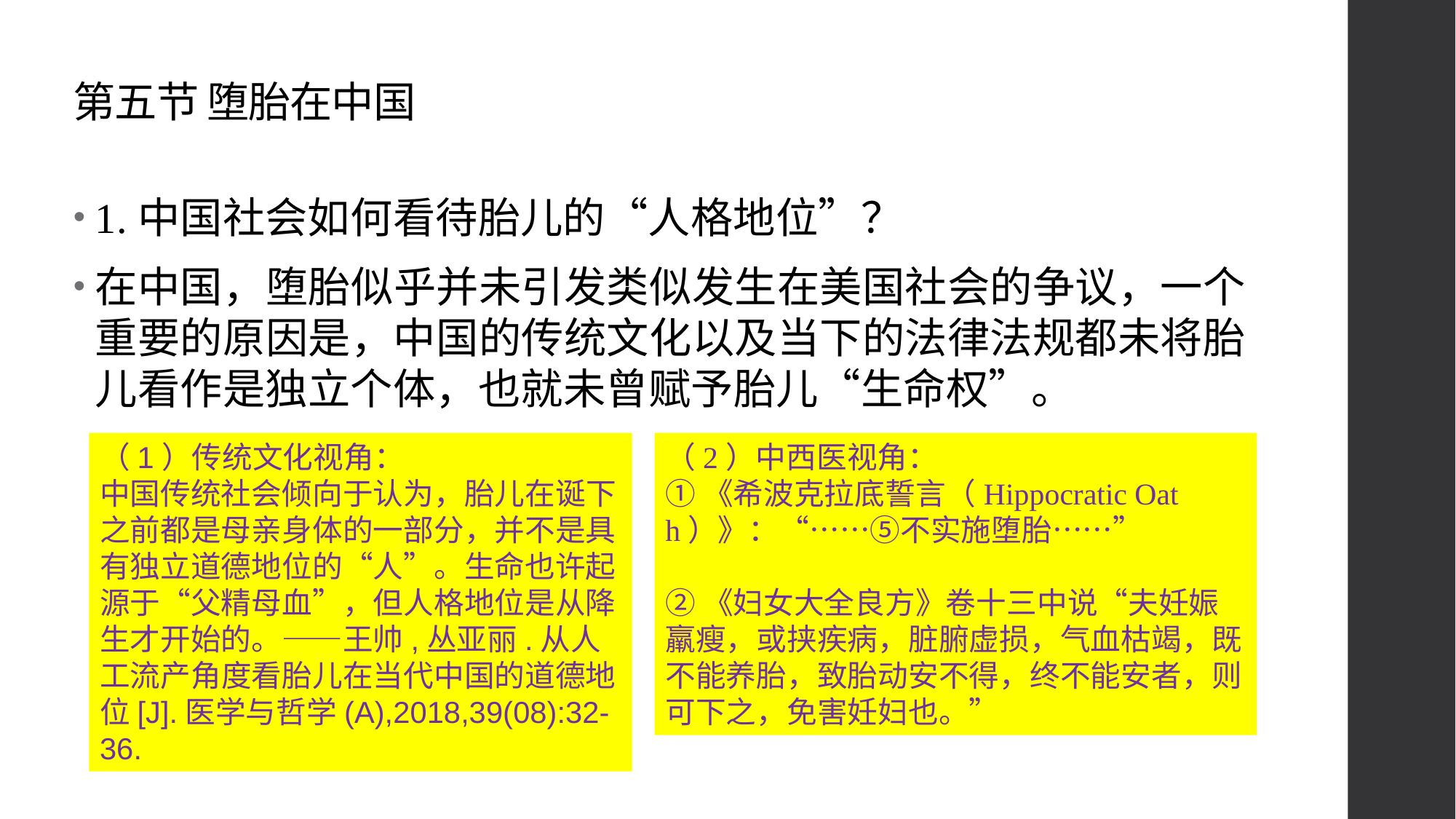

# 第五节 堕胎在中国
1.中国社会如何看待胎儿的“人格地位”？
在中国，堕胎似乎并未引发类似发生在美国社会的争议，一个重要的原因是，中国的传统文化以及当下的法律法规都未将胎儿看作是独立个体，也就未曾赋予胎儿“生命权”。
（1）传统文化视角：
中国传统社会倾向于认为，胎儿在诞下之前都是母亲身体的一部分，并不是具有独立道德地位的“人”。生命也许起源于“父精母血”，但人格地位是从降生才开始的。——王帅,丛亚丽.从人工流产角度看胎儿在当代中国的道德地位[J].医学与哲学(A),2018,39(08):32-36.
（2）中西医视角：
①《希波克拉底誓言（Hippocratic Oath）》：“……⑤不实施堕胎……”

②《妇女大全良方》卷十三中说“夫妊娠羸瘦，或挟疾病，脏腑虚损，气血枯竭，既不能养胎，致胎动安不得，终不能安者，则可下之，免害妊妇也。”